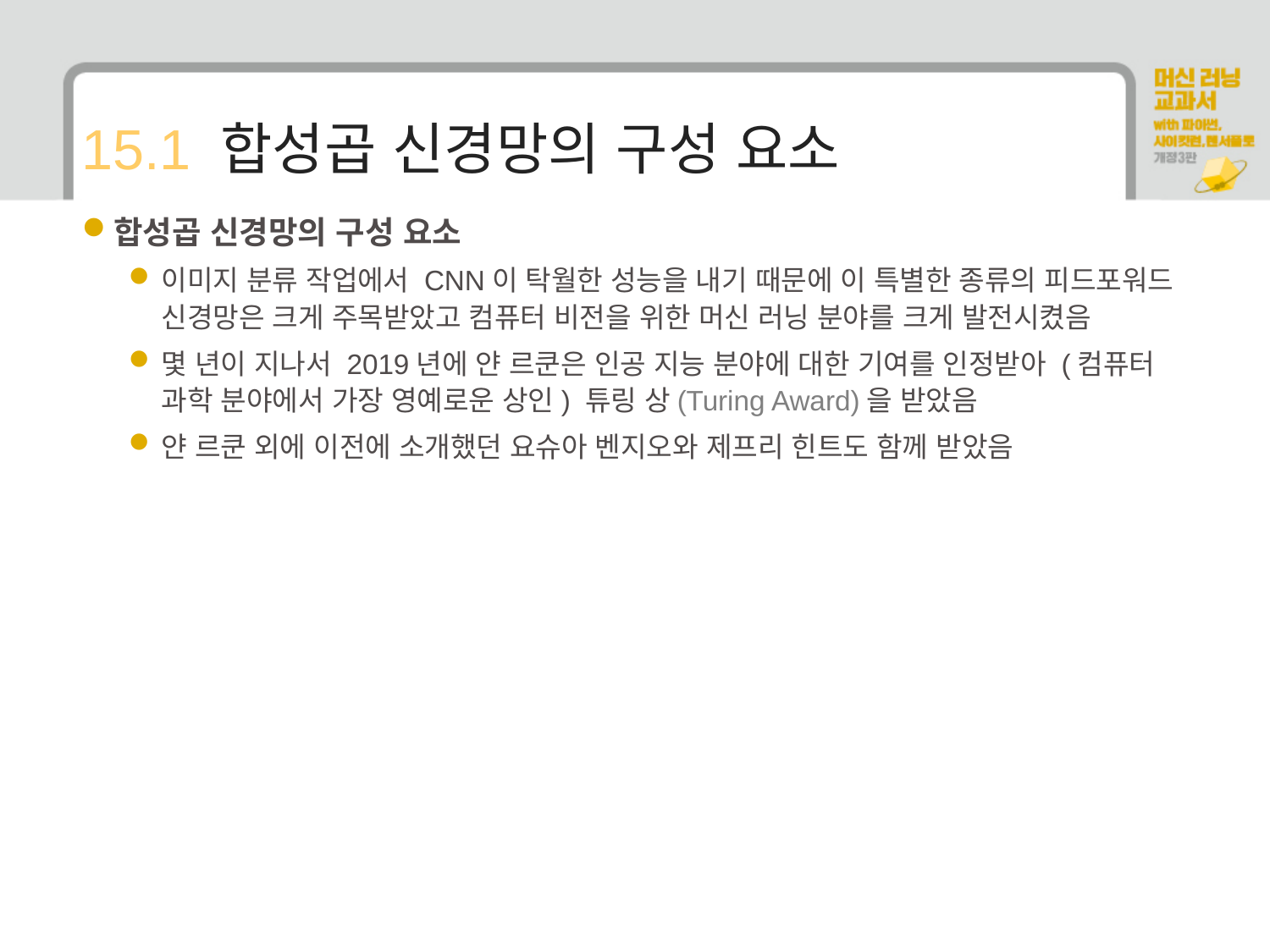

# 15.1 합성곱 신경망의 구성 요소
합성곱 신경망의 구성 요소
이미지 분류 작업에서 CNN이 탁월한 성능을 내기 때문에 이 특별한 종류의 피드포워드 신경망은 크게 주목받았고 컴퓨터 비전을 위한 머신 러닝 분야를 크게 발전시켰음
몇 년이 지나서 2019년에 얀 르쿤은 인공 지능 분야에 대한 기여를 인정받아 (컴퓨터 과학 분야에서 가장 영예로운 상인) 튜링 상(Turing Award)을 받았음
얀 르쿤 외에 이전에 소개했던 요슈아 벤지오와 제프리 힌트도 함께 받았음